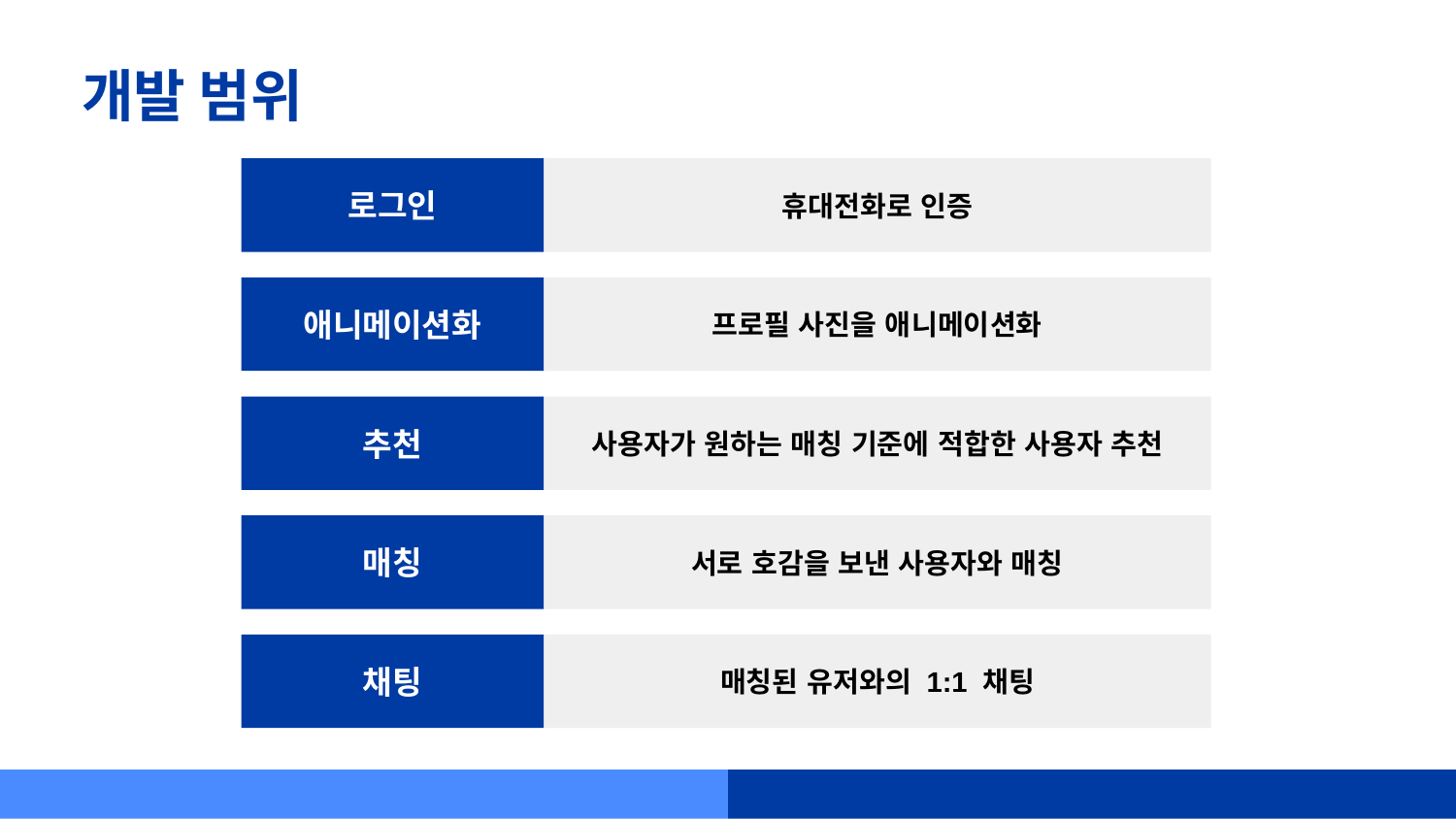

개발 범위
로그인
휴대전화로 인증
애니메이션화
프로필 사진을 애니메이션화
추천
사용자가 원하는 매칭 기준에 적합한 사용자 추천
매칭
서로 호감을 보낸 사용자와 매칭
채팅
매칭된 유저와의 1:1 채팅